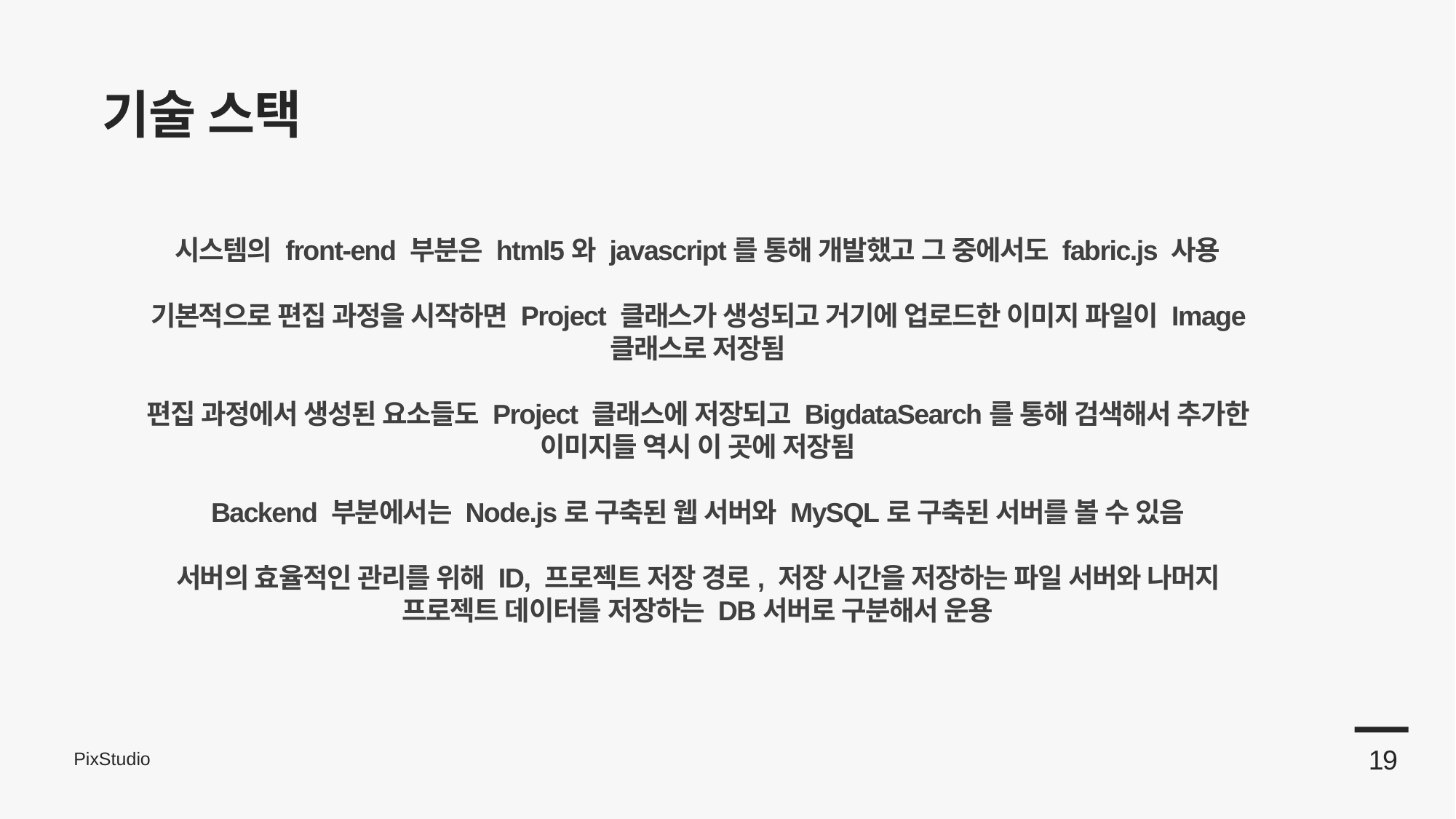

기술 스택

시스템의 front-end 부분은 html5와 javascript를 통해 개발했고 그 중에서도 fabric.js 사용

기본적으로 편집 과정을 시작하면 Project 클래스가 생성되고 거기에 업로드한 이미지 파일이 Image 클래스로 저장됨

편집 과정에서 생성된 요소들도 Project 클래스에 저장되고 BigdataSearch를 통해 검색해서 추가한 이미지들 역시 이 곳에 저장됨

Backend 부분에서는 Node.js로 구축된 웹 서버와 MySQL로 구축된 서버를 볼 수 있음

서버의 효율적인 관리를 위해 ID, 프로젝트 저장 경로, 저장 시간을 저장하는 파일 서버와 나머지 프로젝트 데이터를 저장하는 DB서버로 구분해서 운용

19
PixStudio